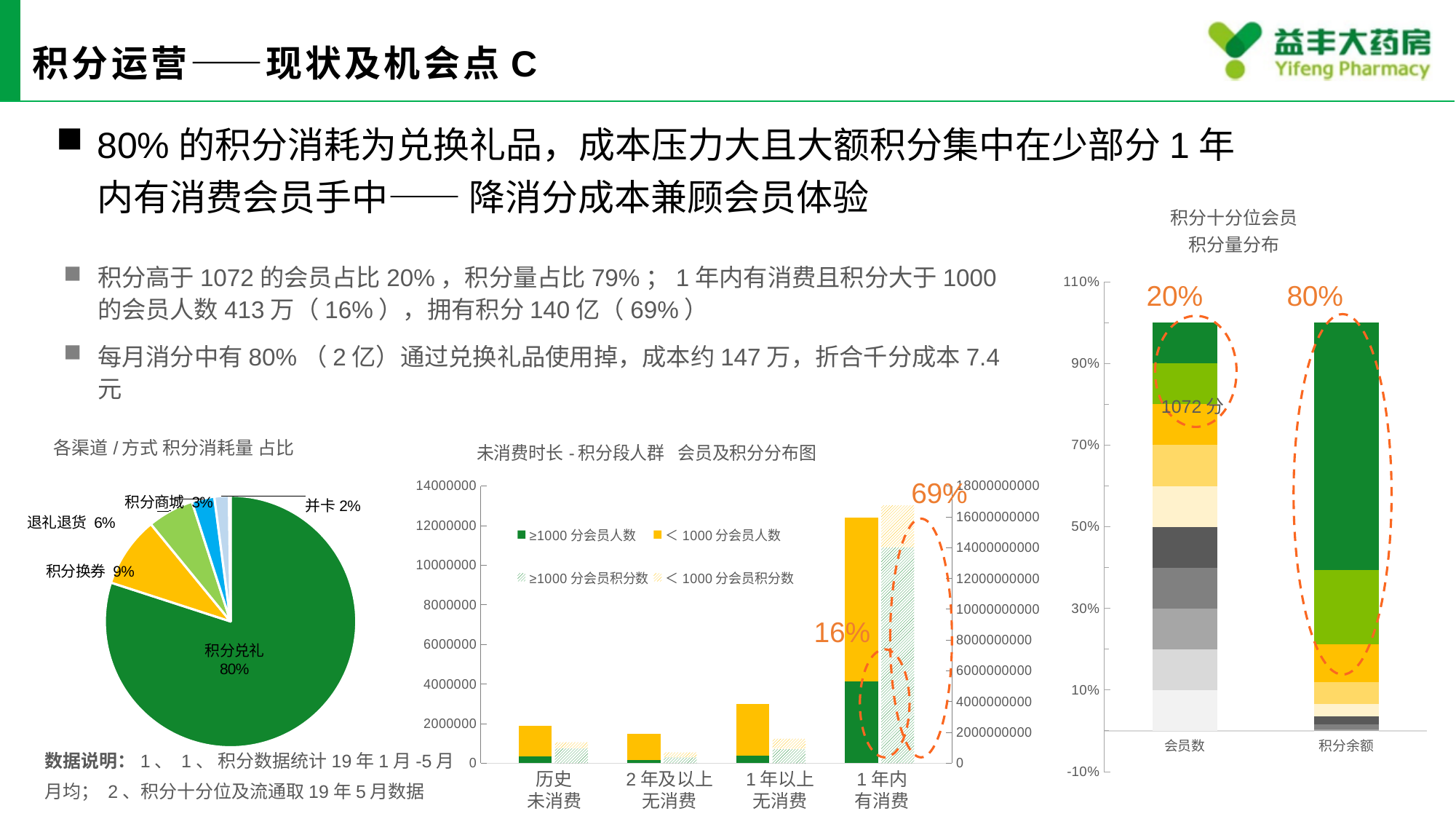

# 积分运营——现状及机会点C
80%的积分消耗为兑换礼品，成本压力大且大额积分集中在少部分1年内有消费会员手中—— 降消分成本兼顾会员体验

### Chart: 积分十分位会员
积分量分布

| Category |  |  |  |  |  |  |  |  |  |  |
|---|---|---|---|---|---|---|---|---|---|---|
| 会员数 | 2333713.0 | 2333713.0 | 2333712.0 | 2333712.0 | 2333712.0 | 2333713.0 | 2333712.0 | 2333713.0 | 2333712.0 | 2333712.0 |
| 积分余额 | -7171869.0 | 0.0 | 60758874.0 | 237518632.0 | 391871208.0 | 624028389.0 | 1053347771.0 | 1872355957.0 | 3644959976.0 | 12122420441.0 |
积分高于1072的会员占比20%，积分量占比79%；1年内有消费且积分大于1000的会员人数413万（16%），拥有积分140亿（69%）
每月消分中有80%（2亿）通过兑换礼品使用掉，成本约147万，折合千分成本7.4元

20%
80%

### Chart: 各渠道/方式 积分消耗量 占比

| Category | 月均消分 |
|---|---|
| 积分兑礼 | 198806272.0 |
| 积分换券 | 22581200.0 |
| 退礼退货 | 14773669.2 |
| 积分商城 | 7226028.4 |
| 并卡 | 4647162.8 |
| 购物送积分 | 304621.8 |
| 人工调整 | 185277.2 |
| 并购导入 | 2930.4 |

### Chart: 未消费时长-积分段人群   会员及积分分布图

| Category | ≥1000分会员人数 | ＜1000分会员人数 | ≥1000分会员积分数 | ＜1000分会员积分数 |
|---|---|---|---|---|
| 1 | None | None | None | None |
| 2 | 333784.0 | 1546400.0 | None | None |
| 3 | None | None | 981762370.0 | 382931083.0 |
| 4 | None | None | None | None |
| 5 | 166204.0 | 1328842.0 | None | None |
| 6 | None | None | 377896238.0 | 326687570.0 |
| 7 | None | None | None | None |
| 8 | 388980.0 | 2602237.0 | None | None |
| 9 | None | None | 941167036.0 | 650626468.0 |
| 10 | None | None | None | None |
| 11 | 4131431.0 | 8278743.0 | None | None |
| 12 | None | None | 14022588437.0 | 2728894651.0 |
|  | None | None | None | None |
1072分
69%

16%

数据说明：1、 1、 积分数据统计19年1月-5月月均； 2、积分十分位及流通取19年5月数据
历史
未消费
2年及以上
无消费
1年以上
无消费
1年内
有消费